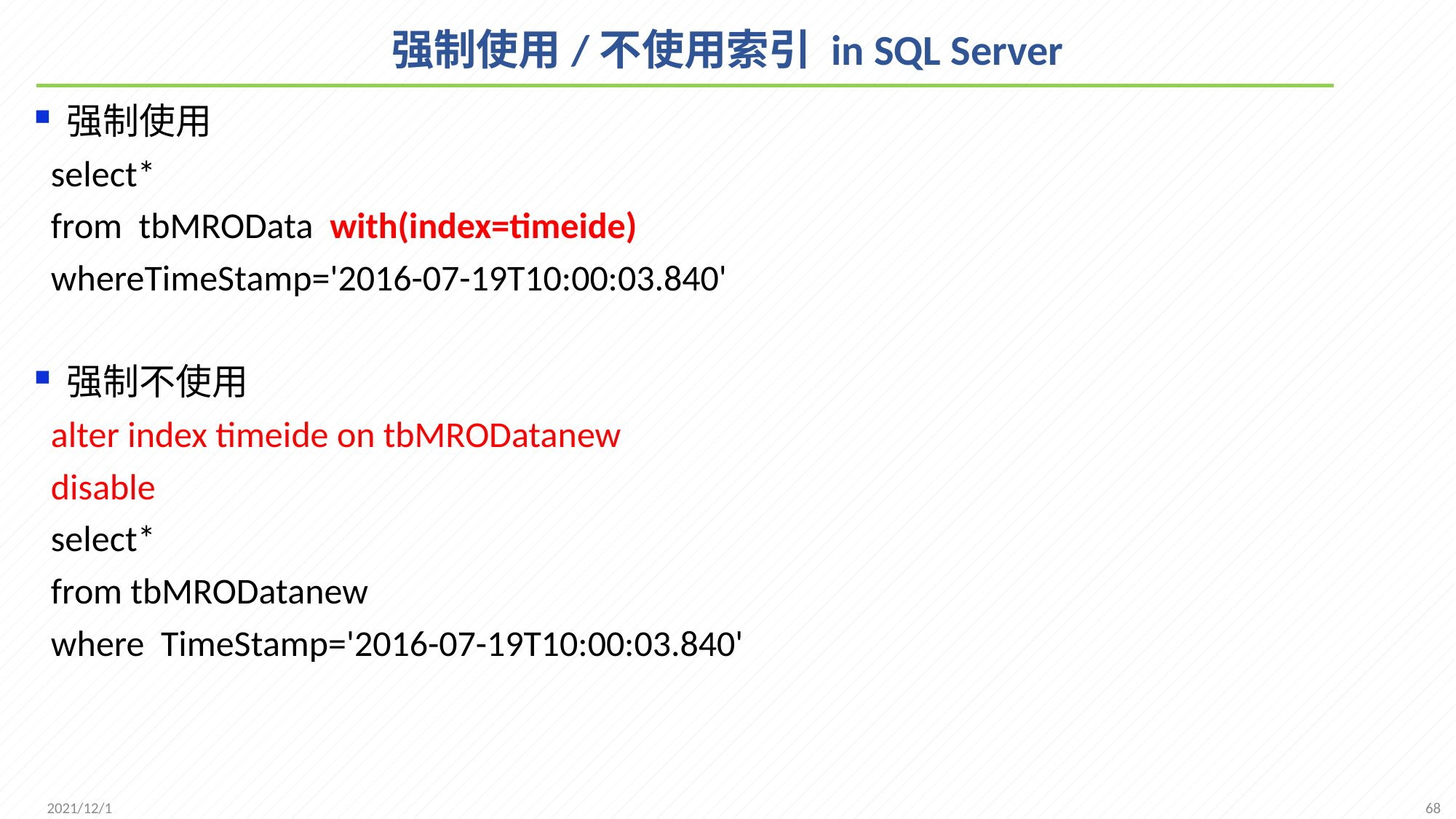

# 强制使用/不使用索引 in SQL Server
强制使用
  select*
  from  tbMROData  with(index=timeide)
  whereTimeStamp='2016-07-19T10:00:03.840'

强制不使用
  alter index timeide on tbMRODatanew
  disable
  select*
  from tbMRODatanew
  where  TimeStamp='2016-07-19T10:00:03.840'

68
2021/12/1